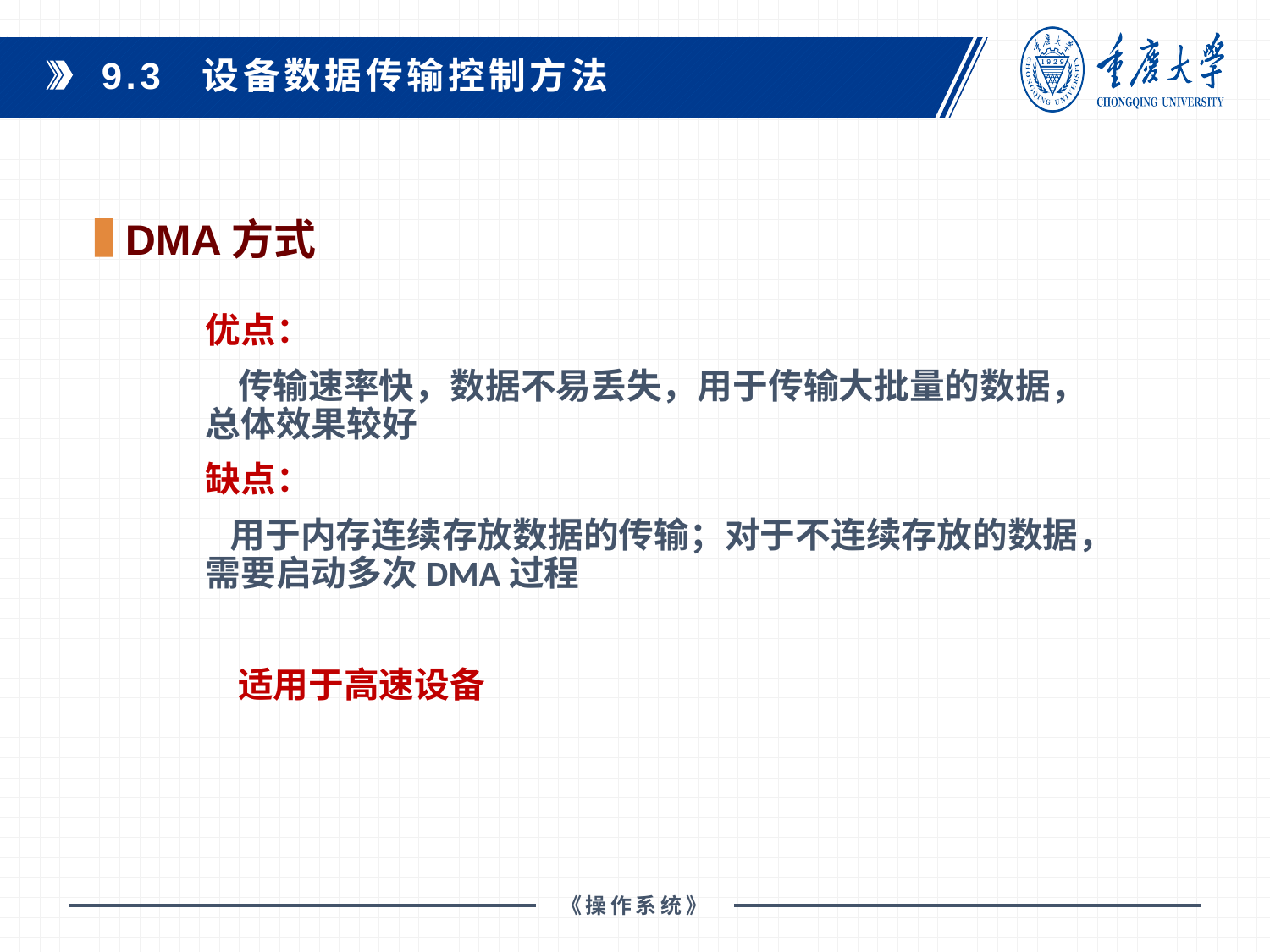

9.3  设备数据传输控制方法
DMA方式

优点：
   传输速率快，数据不易丢失，用于传输大批量的数据，总体效果较好
缺点：
  用于内存连续存放数据的传输；对于不连续存放的数据，需要启动多次DMA过程

   适用于高速设备